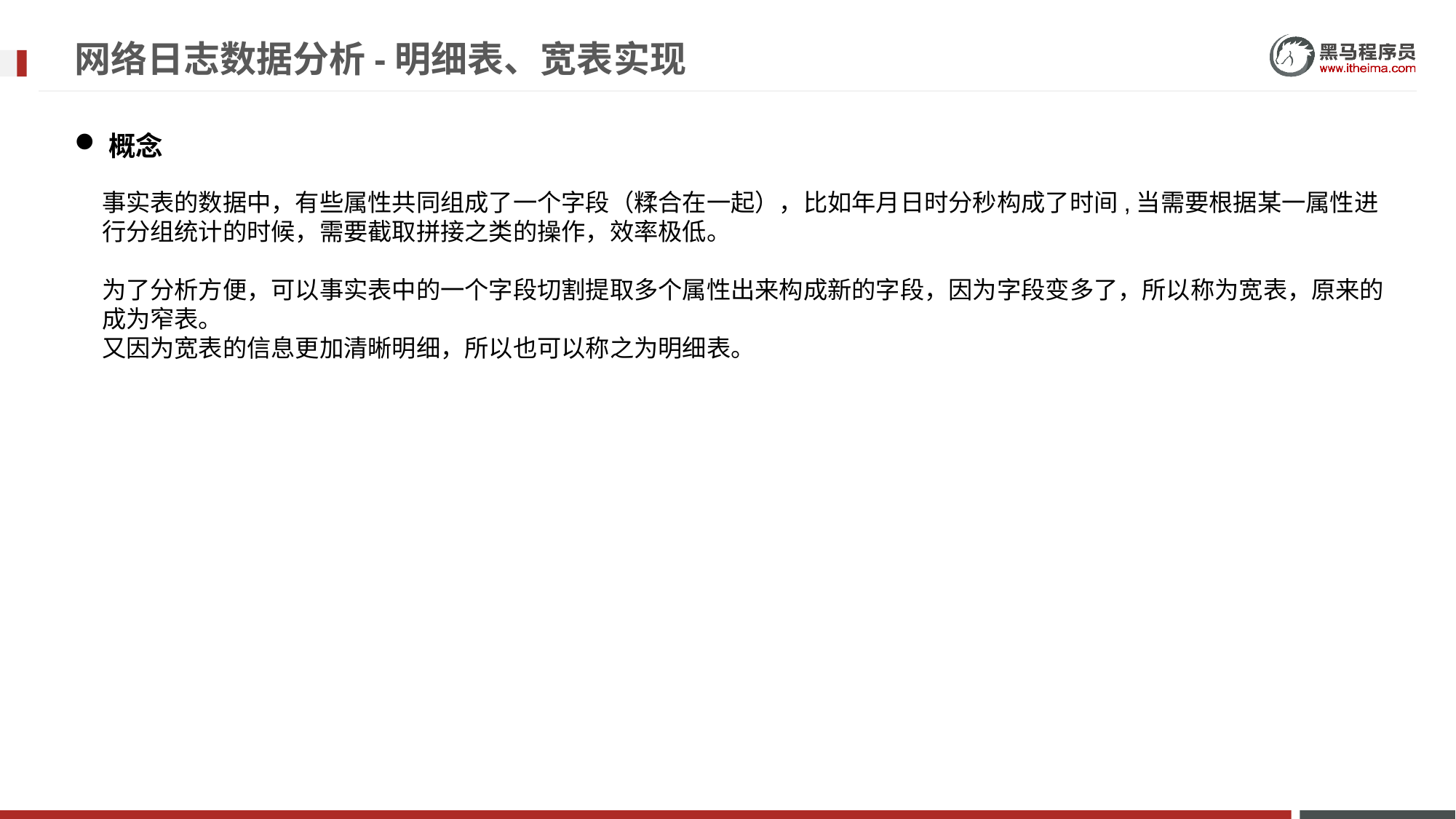

# 网络日志数据分析-明细表、宽表实现
概念
事实表的数据中，有些属性共同组成了一个字段（糅合在一起），比如年月日时分秒构成了时间,当需要根据某一属性进行分组统计的时候，需要截取拼接之类的操作，效率极低。

为了分析方便，可以事实表中的一个字段切割提取多个属性出来构成新的字段，因为字段变多了，所以称为宽表，原来的成为窄表。
又因为宽表的信息更加清晰明细，所以也可以称之为明细表。